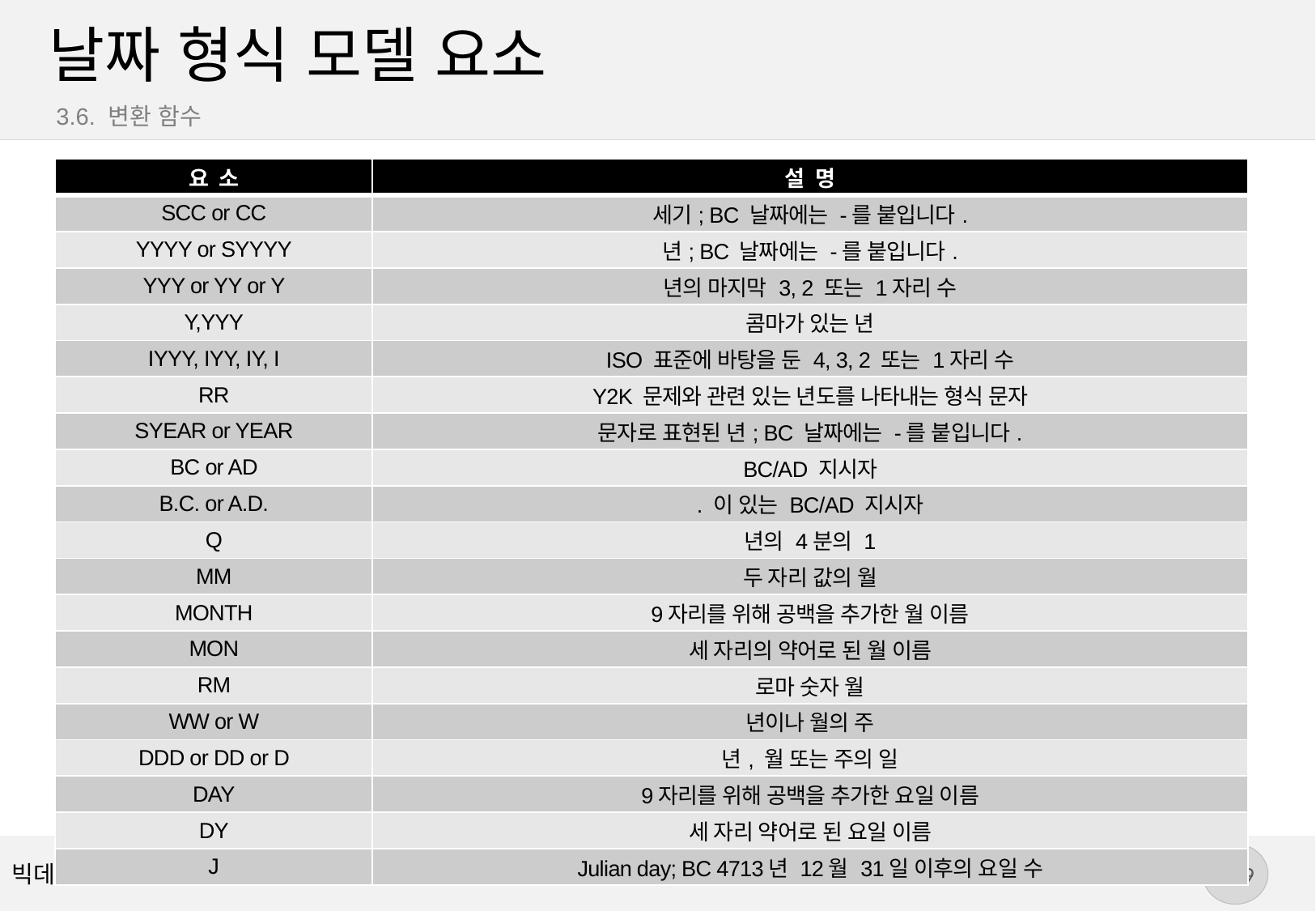

# 날짜 형식 모델 요소
3.6. 변환 함수
| 요  소 | 설  명 |
| --- | --- |
| SCC or CC | 세기; BC 날짜에는 -를 붙입니다. |
| YYYY or SYYYY | 년; BC 날짜에는 -를 붙입니다. |
| YYY or YY or Y | 년의 마지막 3, 2 또는 1자리 수 |
| Y,YYY | 콤마가 있는 년 |
| IYYY, IYY, IY, I | ISO 표준에 바탕을 둔 4, 3, 2 또는 1자리 수 |
| RR | Y2K 문제와 관련 있는 년도를 나타내는 형식 문자 |
| SYEAR or YEAR | 문자로 표현된 년; BC 날짜에는 -를 붙입니다. |
| BC or AD | BC/AD 지시자 |
| B.C. or A.D. | . 이 있는 BC/AD 지시자 |
| Q | 년의 4분의 1 |
| MM | 두 자리 값의 월 |
| MONTH | 9자리를 위해 공백을 추가한 월 이름 |
| MON | 세 자리의 약어로 된 월 이름 |
| RM | 로마 숫자 월 |
| WW or W | 년이나 월의 주 |
| DDD or DD or D | 년, 월 또는 주의 일 |
| DAY | 9자리를 위해 공백을 추가한 요일 이름 |
| DY | 세 자리 약어로 된 요일 이름 |
| J | Julian day; BC 4713년 12월 31일 이후의 요일 수 |